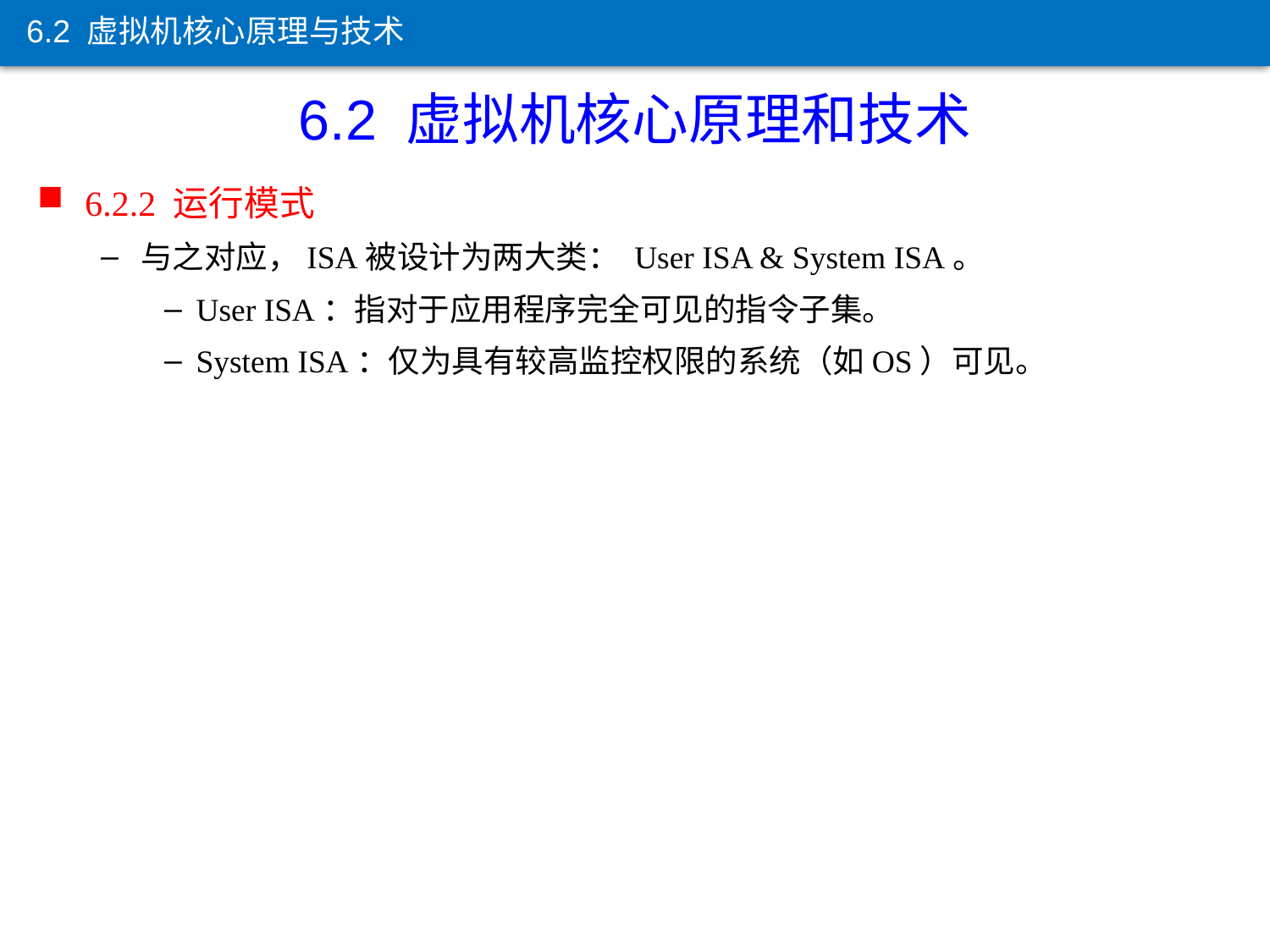

6.2 虚拟机核心原理与技术
6.2 虚拟机核心原理和技术
6.2.2 运行模式
与之对应，ISA被设计为两大类： User ISA & System ISA。
User ISA：指对于应用程序完全可见的指令子集。
System ISA：仅为具有较高监控权限的系统（如OS）可见。
12